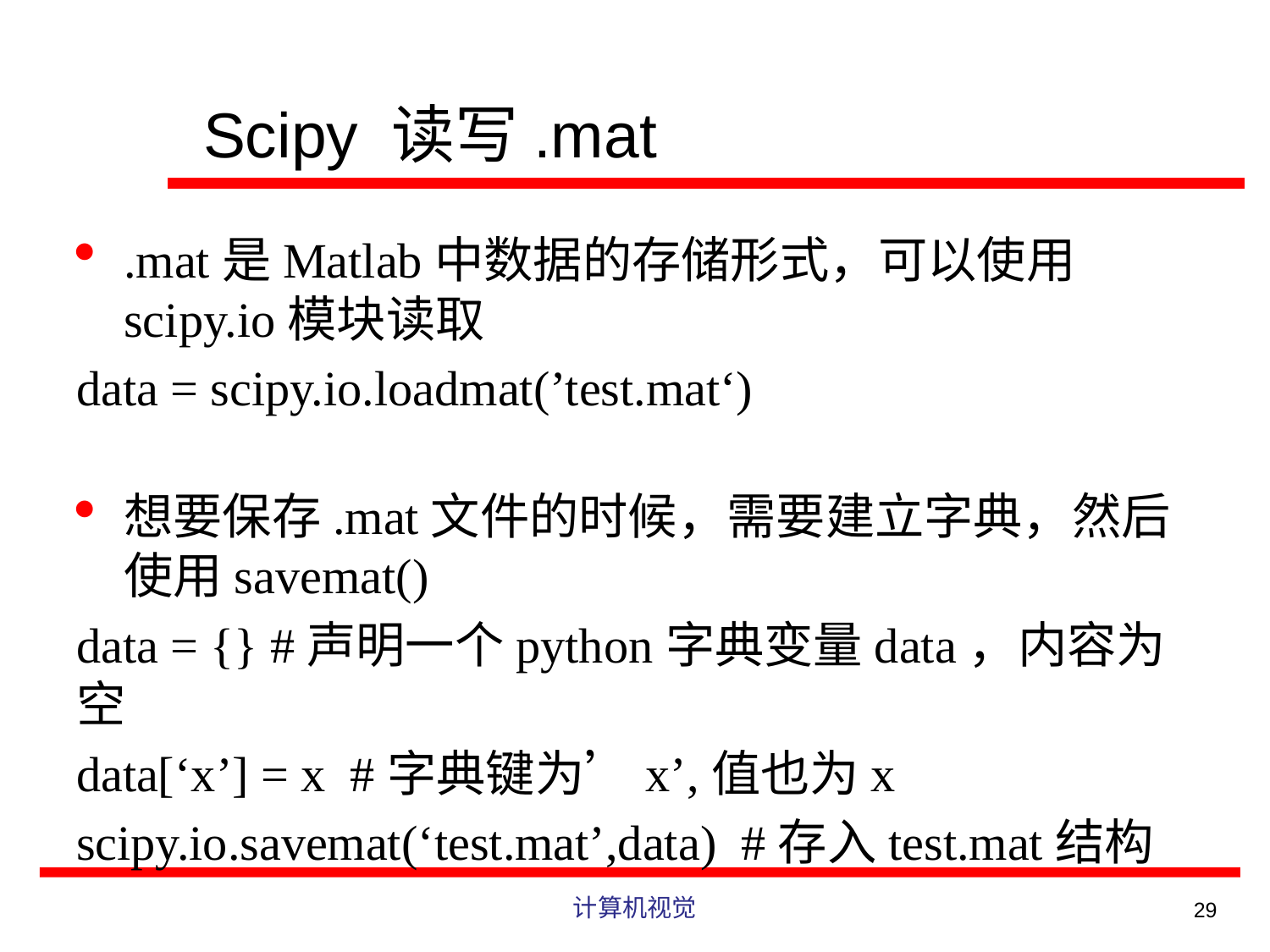

# Scipy 读写.mat
.mat是Matlab中数据的存储形式，可以使用scipy.io模块读取
data = scipy.io.loadmat(’test.mat‘)

想要保存.mat文件的时候，需要建立字典，然后使用savemat()
data = {} #声明一个python字典变量data，内容为空
data[‘x’] = x  #字典键为’x’,值也为x
scipy.io.savemat(‘test.mat’,data)  #存入test.mat结构

计算机视觉
29